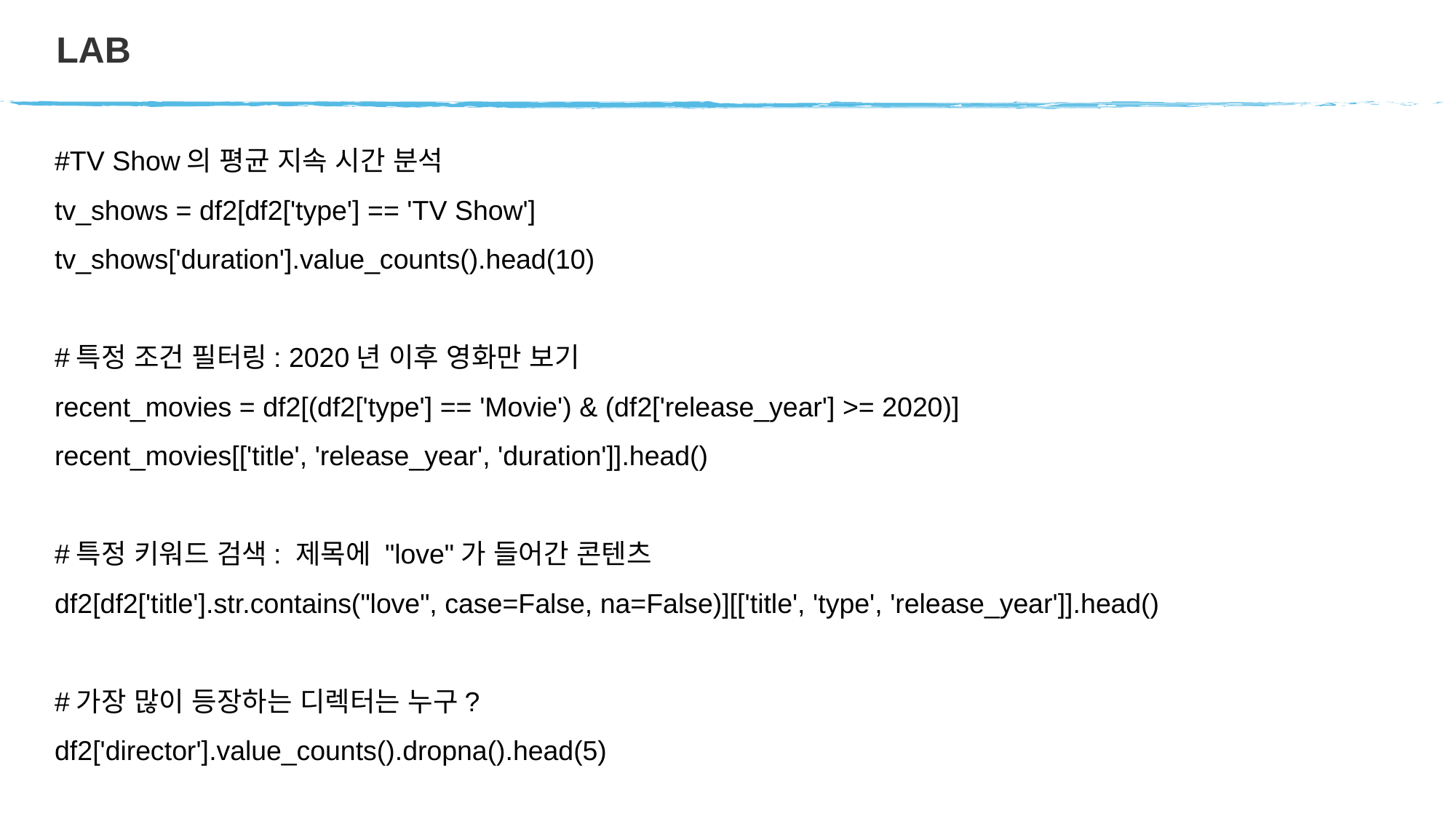

# LAB
#TV Show의 평균 지속 시간 분석
tv_shows = df2[df2['type'] == 'TV Show']
tv_shows['duration'].value_counts().head(10)

#특정 조건 필터링: 2020년 이후 영화만 보기
recent_movies = df2[(df2['type'] == 'Movie') & (df2['release_year'] >= 2020)]
recent_movies[['title', 'release_year', 'duration']].head()

#특정 키워드 검색: 제목에 "love"가 들어간 콘텐츠
df2[df2['title'].str.contains("love", case=False, na=False)][['title', 'type', 'release_year']].head()

#가장 많이 등장하는 디렉터는 누구?
df2['director'].value_counts().dropna().head(5)